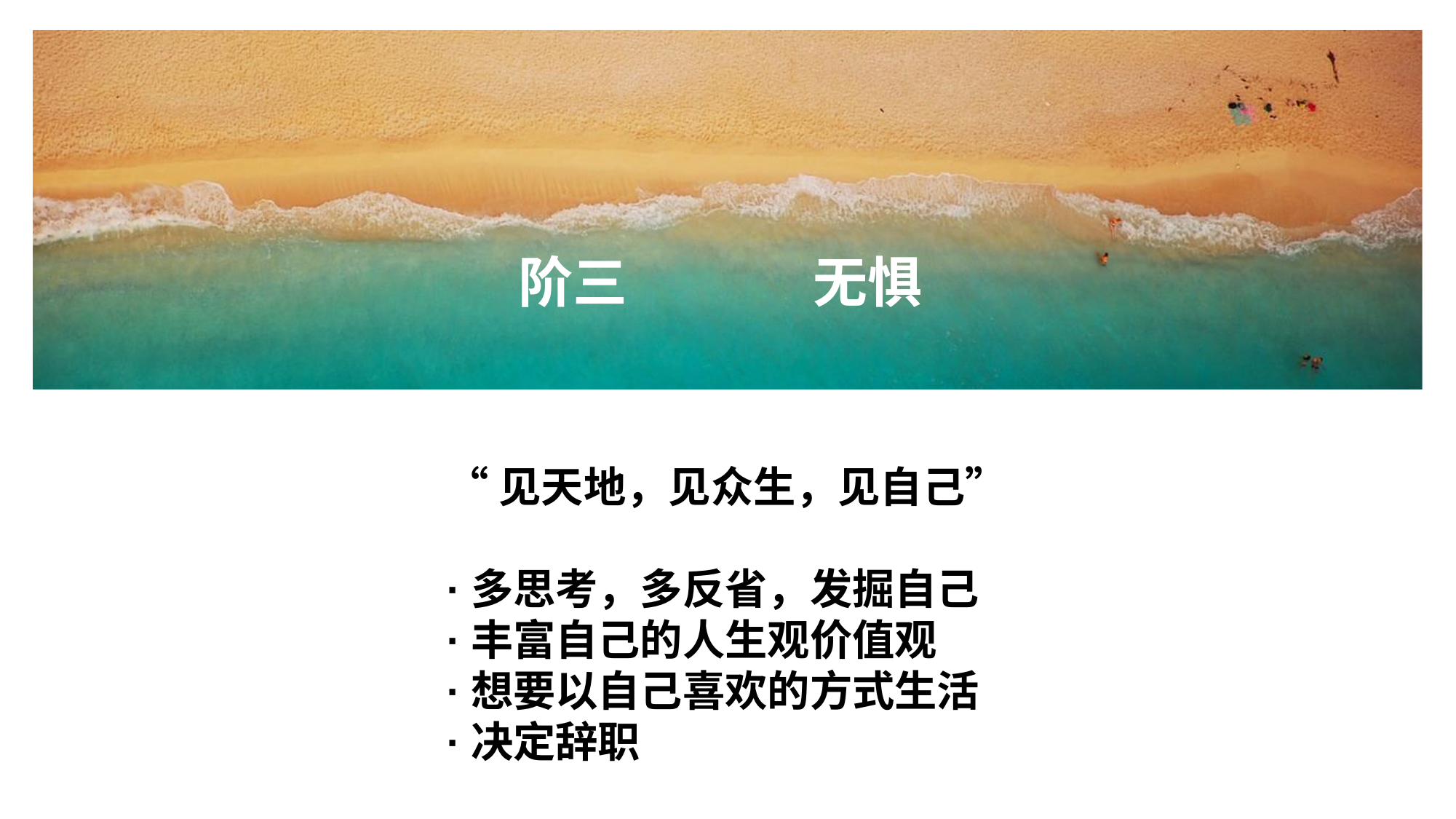

阶三               无惧
“见天地，见众生，见自己”

·多思考，多反省，发掘自己
·丰富自己的人生观价值观
·想要以自己喜欢的方式生活
·决定辞职